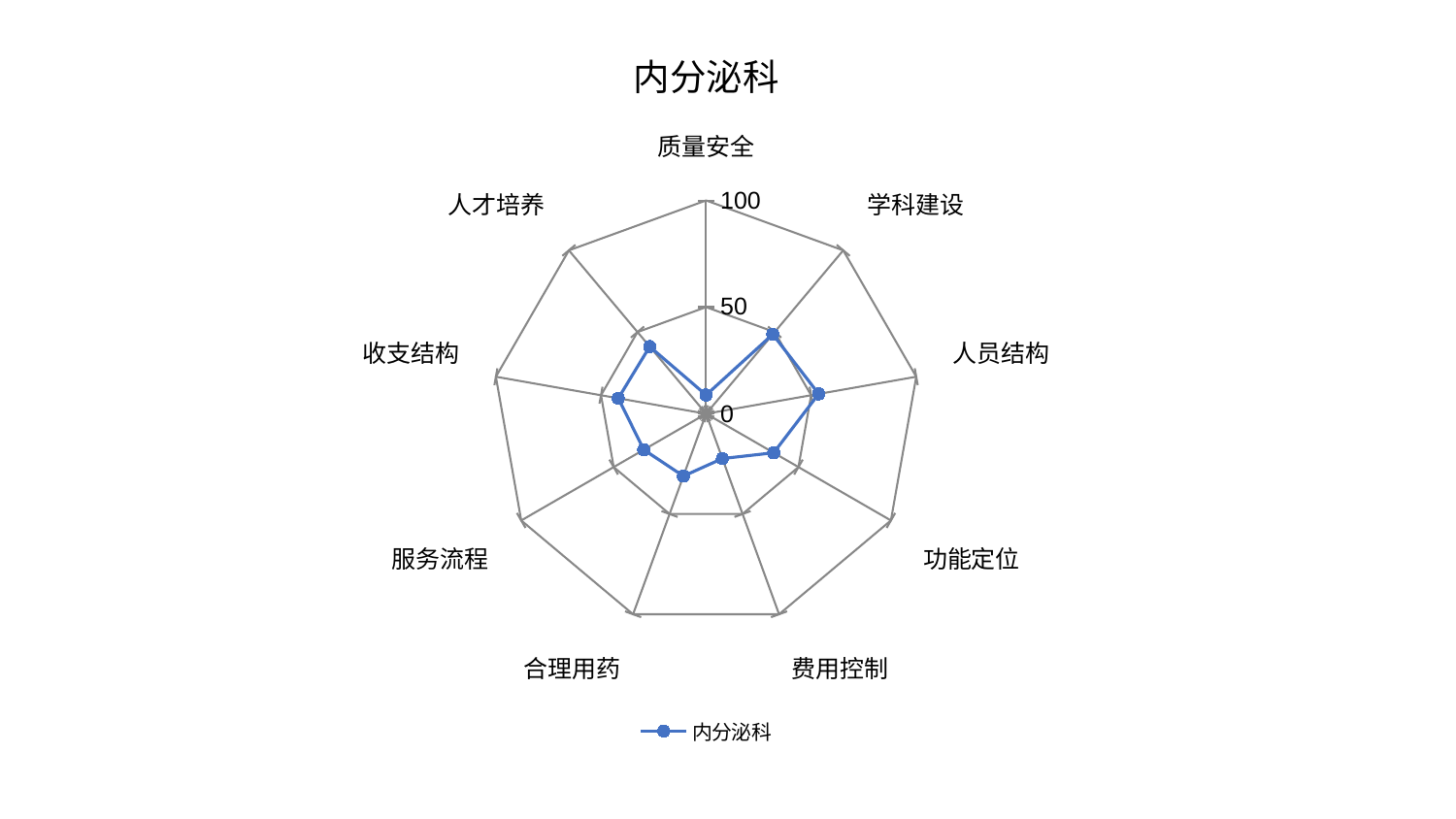

### Chart: 内分泌科

| Category | 内分泌科 |
|---|---|
| 质量安全 | 8.791682080844422 |
| 学科建设 | 48.61393911457596 |
| 人员结构 | 53.59913096327622 |
| 功能定位 | 36.602219820951895 |
| 费用控制 | 22.359528333673072 |
| 合理用药 | 31.08094958317828 |
| 服务流程 | 33.70906988559757 |
| 收支结构 | 41.78631622217026 |
| 人才培养 | 41.13175237364703 |
187